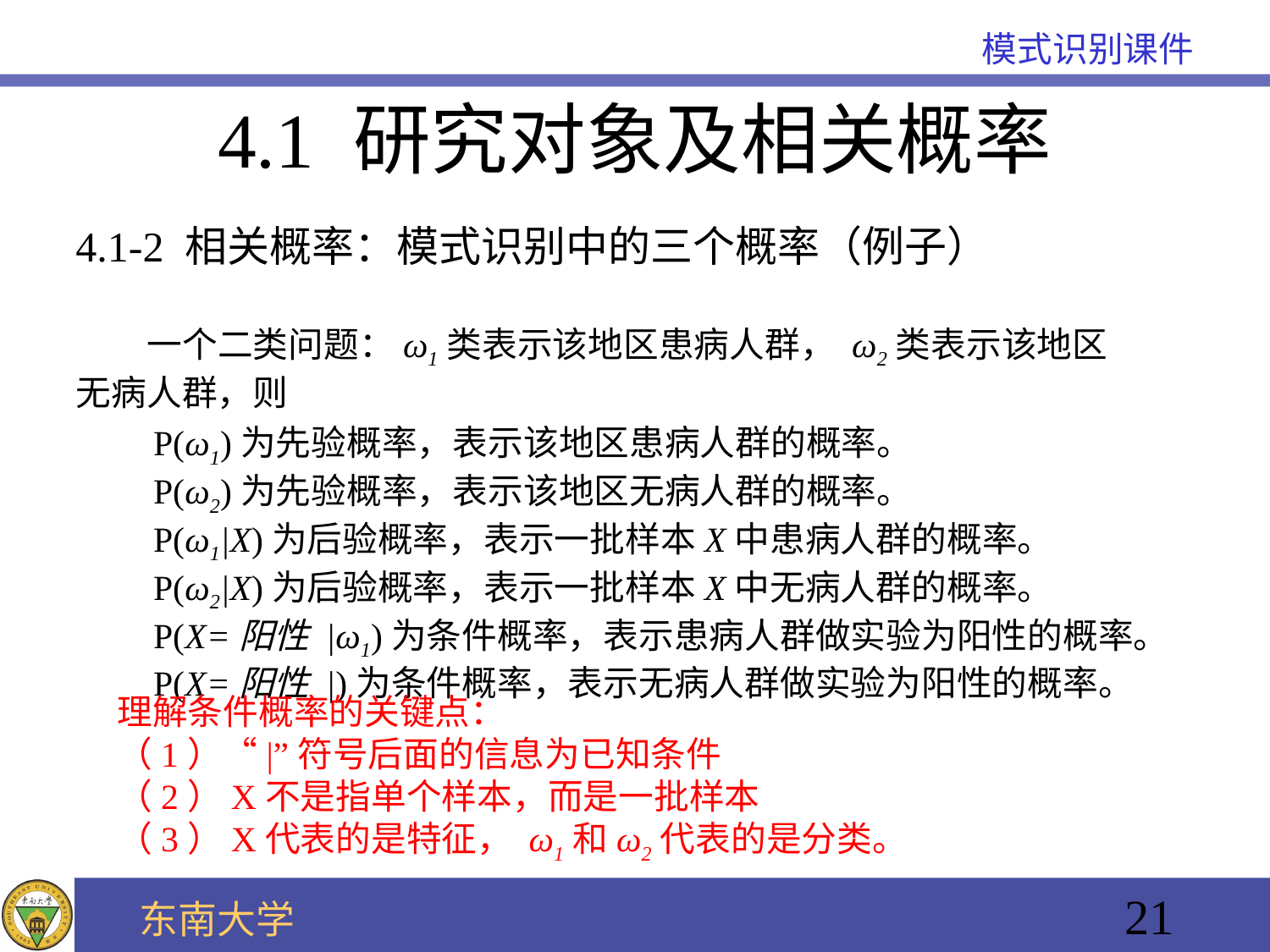

4.1 研究对象及相关概率
4.1-2 相关概率：模式识别中的三个概率（例子）
        一个二类问题：ω1类表示该地区患病人群， ω2类表示该地区无病人群，则
P(ω1)为先验概率，表示该地区患病人群的概率。
P(ω2)为先验概率，表示该地区无病人群的概率。
P(ω1|X)为后验概率，表示一批样本X中患病人群的概率。
P(ω2|X)为后验概率，表示一批样本X中无病人群的概率。
P(X=阳性 |ω1)为条件概率，表示患病人群做实验为阳性的概率。
P(X=阳性 |)为条件概率，表示无病人群做实验为阳性的概率。
理解条件概率的关键点：
（1）“|”符号后面的信息为已知条件
（2）X不是指单个样本，而是一批样本
（3）X代表的是特征， ω1和ω2代表的是分类。
21